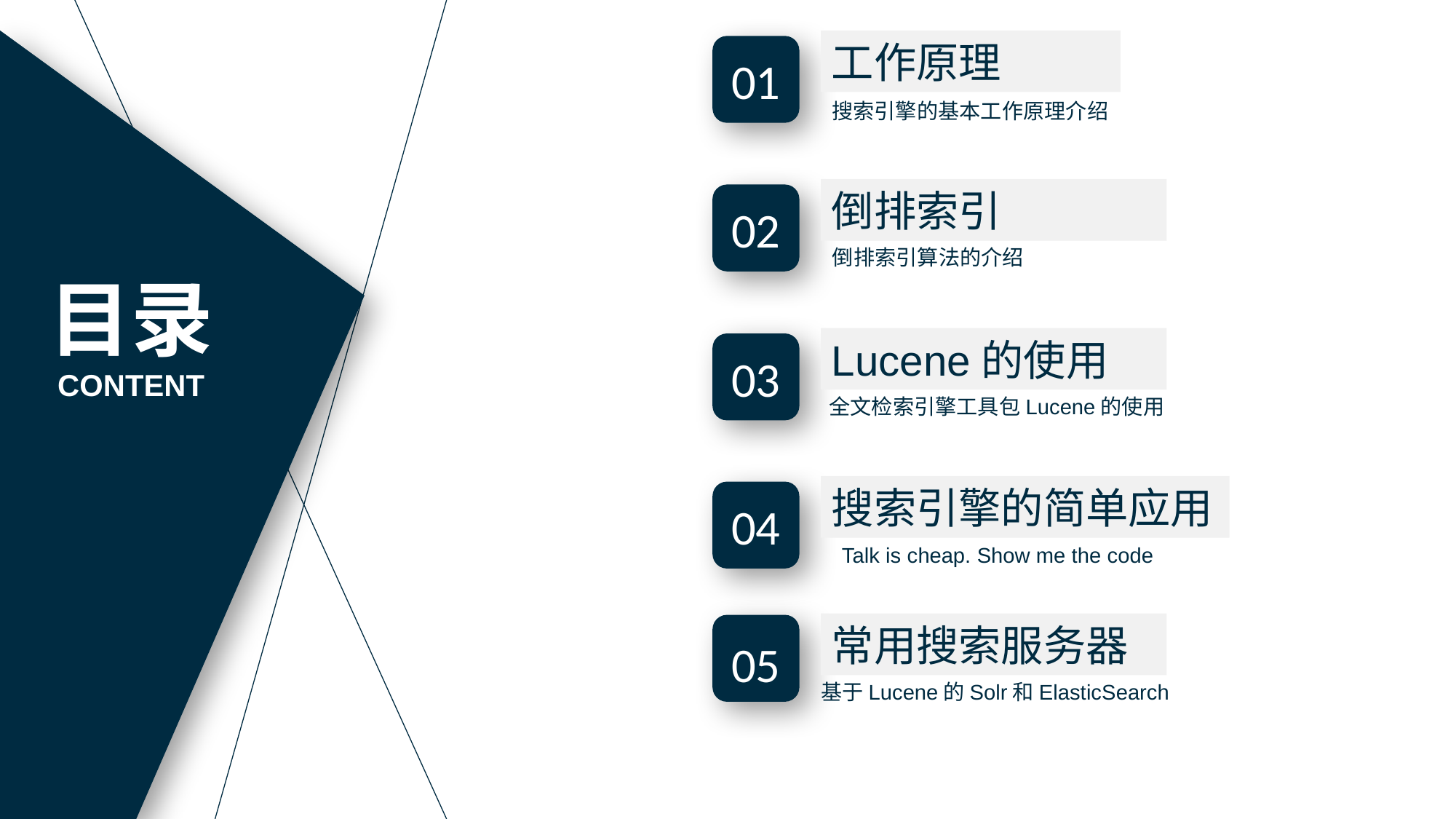

工作原理

01
搜索引擎的基本工作原理介绍
倒排索引

02
倒排索引算法的介绍
目录
CONTENT
Lucene的使用

03
全文检索引擎工具包Lucene的使用
搜索引擎的简单应用

04
Talk is cheap. Show me the code
常用搜索服务器

05
基于Lucene的Solr和ElasticSearch